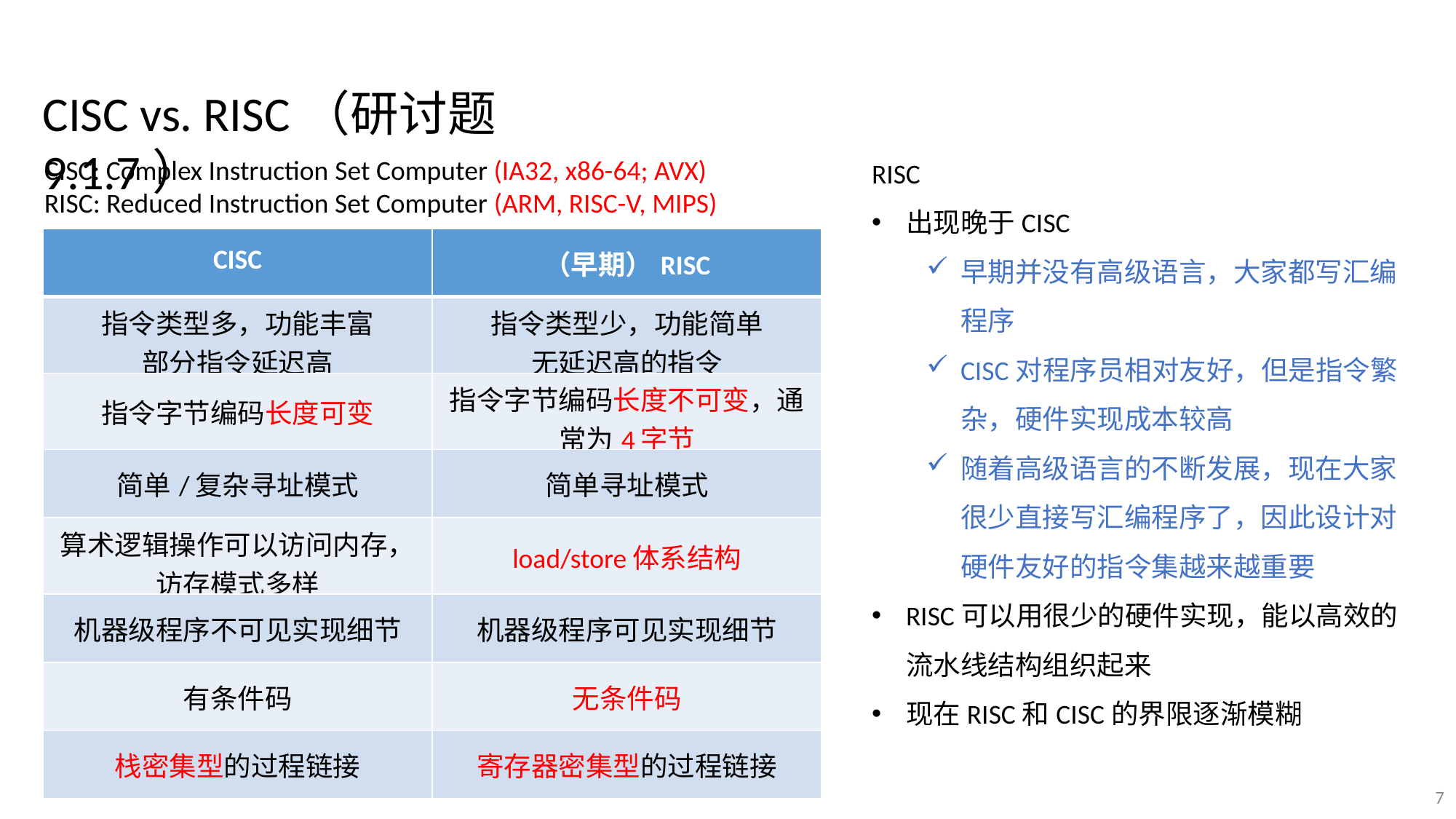

CISC vs. RISC（研讨题9.1.7）
RISC
出现晚于CISC
早期并没有高级语言，大家都写汇编程序
CISC对程序员相对友好，但是指令繁杂，硬件实现成本较高
随着高级语言的不断发展，现在大家很少直接写汇编程序了，因此设计对硬件友好的指令集越来越重要
RISC可以用很少的硬件实现，能以高效的流水线结构组织起来
现在RISC和CISC的界限逐渐模糊
CISC: Complex Instruction Set Computer (IA32, x86-64; AVX)
RISC: Reduced Instruction Set Computer (ARM, RISC-V, MIPS)
| CISC | （早期）RISC |
| --- | --- |
| 指令类型多，功能丰富 部分指令延迟高 | 指令类型少，功能简单 无延迟高的指令 |
| 指令字节编码长度可变 | 指令字节编码长度不可变，通常为4字节 |
| 简单/复杂寻址模式 | 简单寻址模式 |
| 算术逻辑操作可以访问内存，访存模式多样 | load/store体系结构 |
| 机器级程序不可见实现细节 | 机器级程序可见实现细节 |
| 有条件码 | 无条件码 |
| 栈密集型的过程链接 | 寄存器密集型的过程链接 |
7